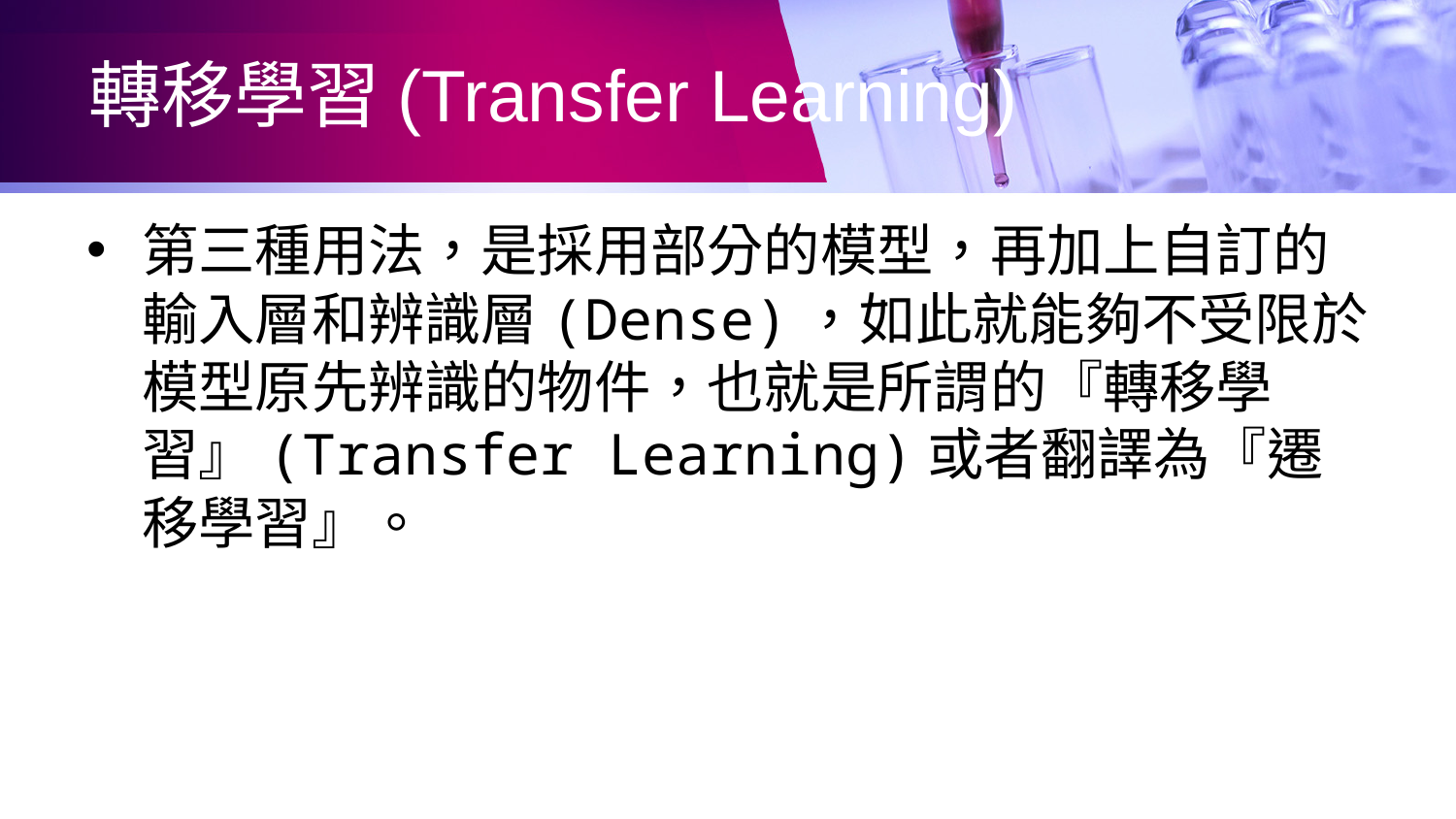

# 轉移學習(Transfer Learning)
第三種用法，是採用部分的模型，再加上自訂的輸入層和辨識層(Dense)，如此就能夠不受限於模型原先辨識的物件，也就是所謂的『轉移學習』(Transfer Learning)或者翻譯為『遷移學習』。